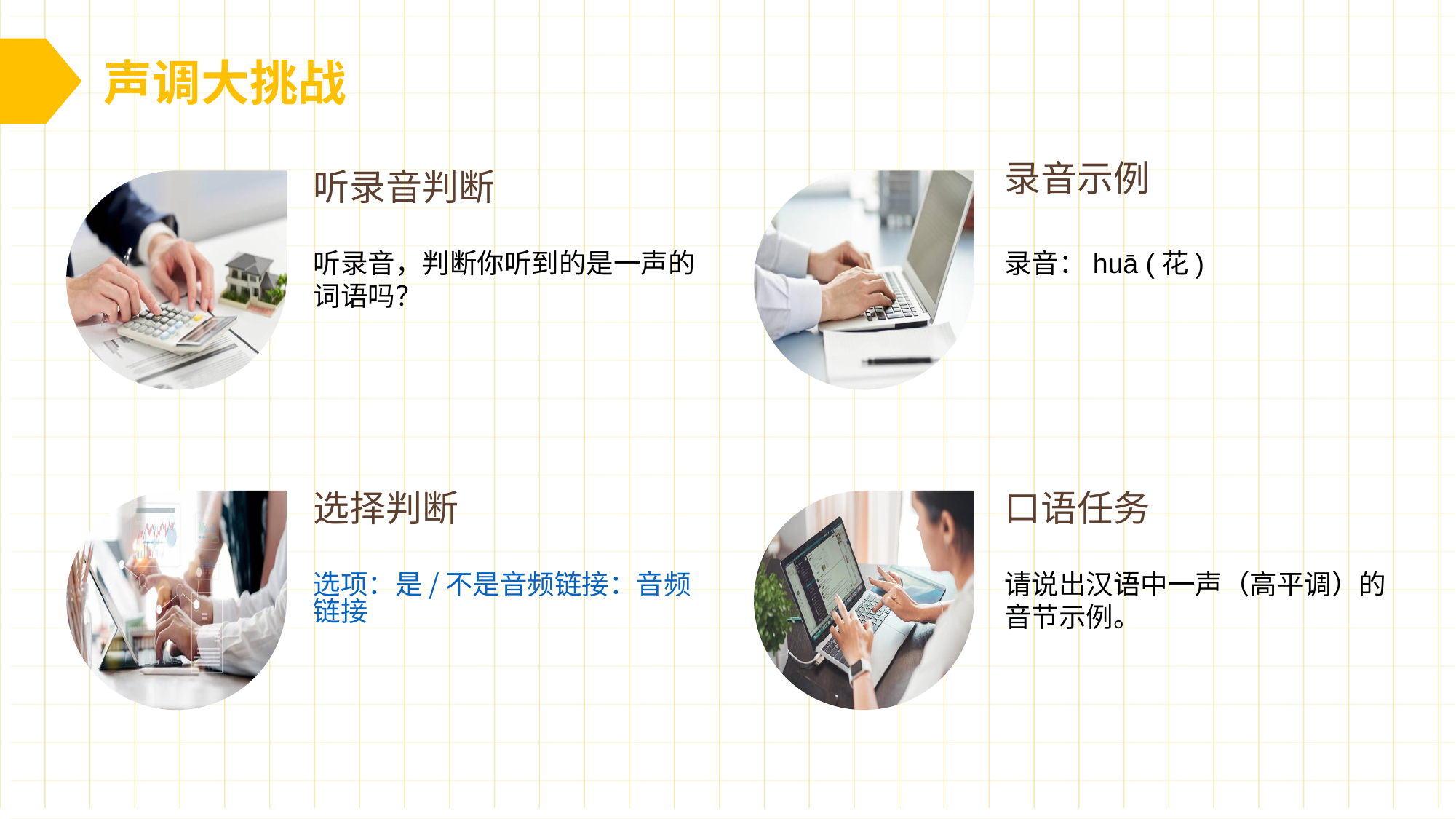

声调大挑战

听录音判断
录音示例

听录音，判断你听到的是一声的词语吗？
录音：huā (花)
选择判断
口语任务
选项：是 / 不是
音频链接：音频链接
请说出汉语中一声（高平调）的音节示例。